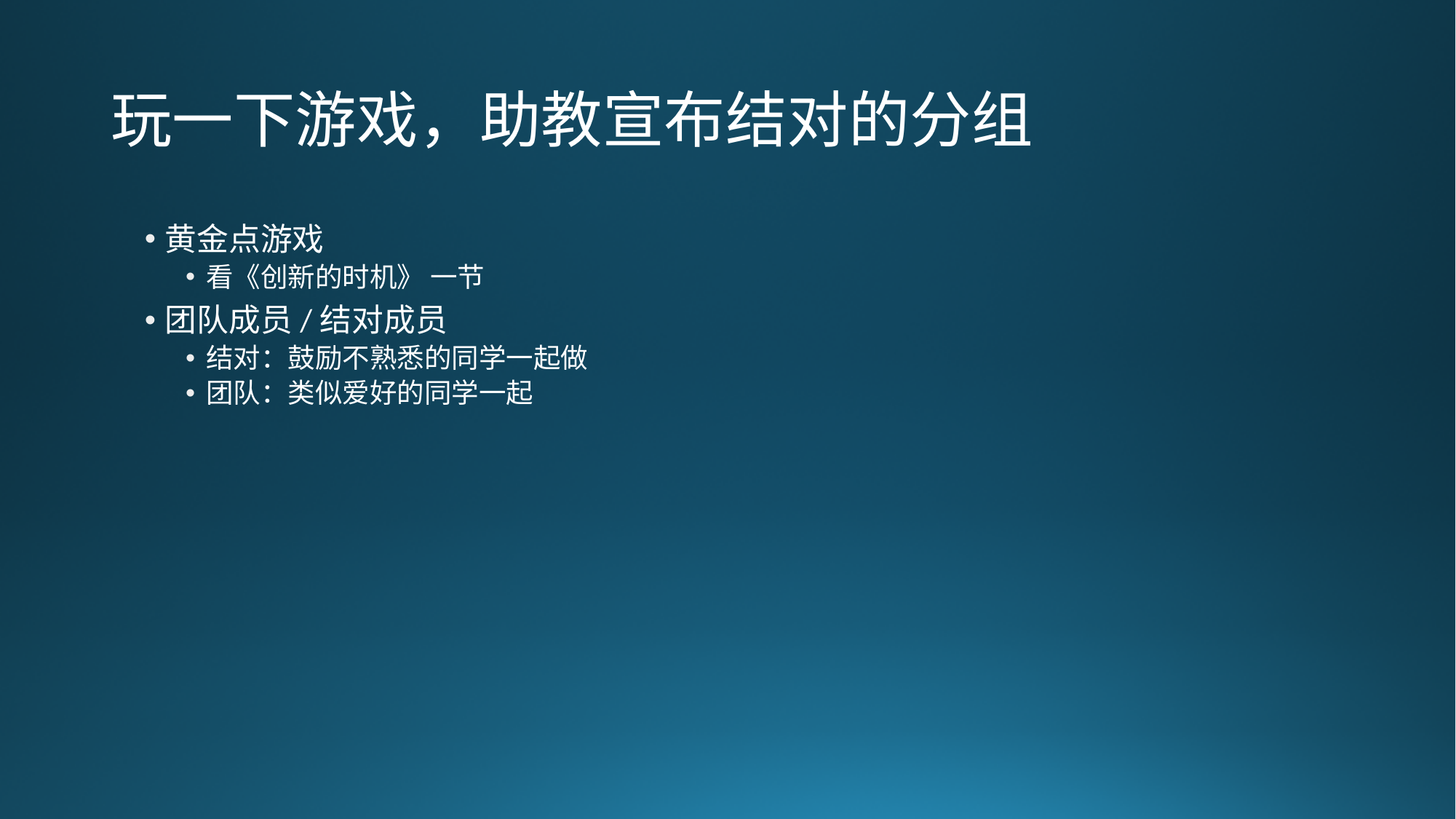

# 玩一下游戏，助教宣布结对的分组
黄金点游戏
看《创新的时机》 一节
团队成员/结对成员
结对：鼓励不熟悉的同学一起做
团队：类似爱好的同学一起